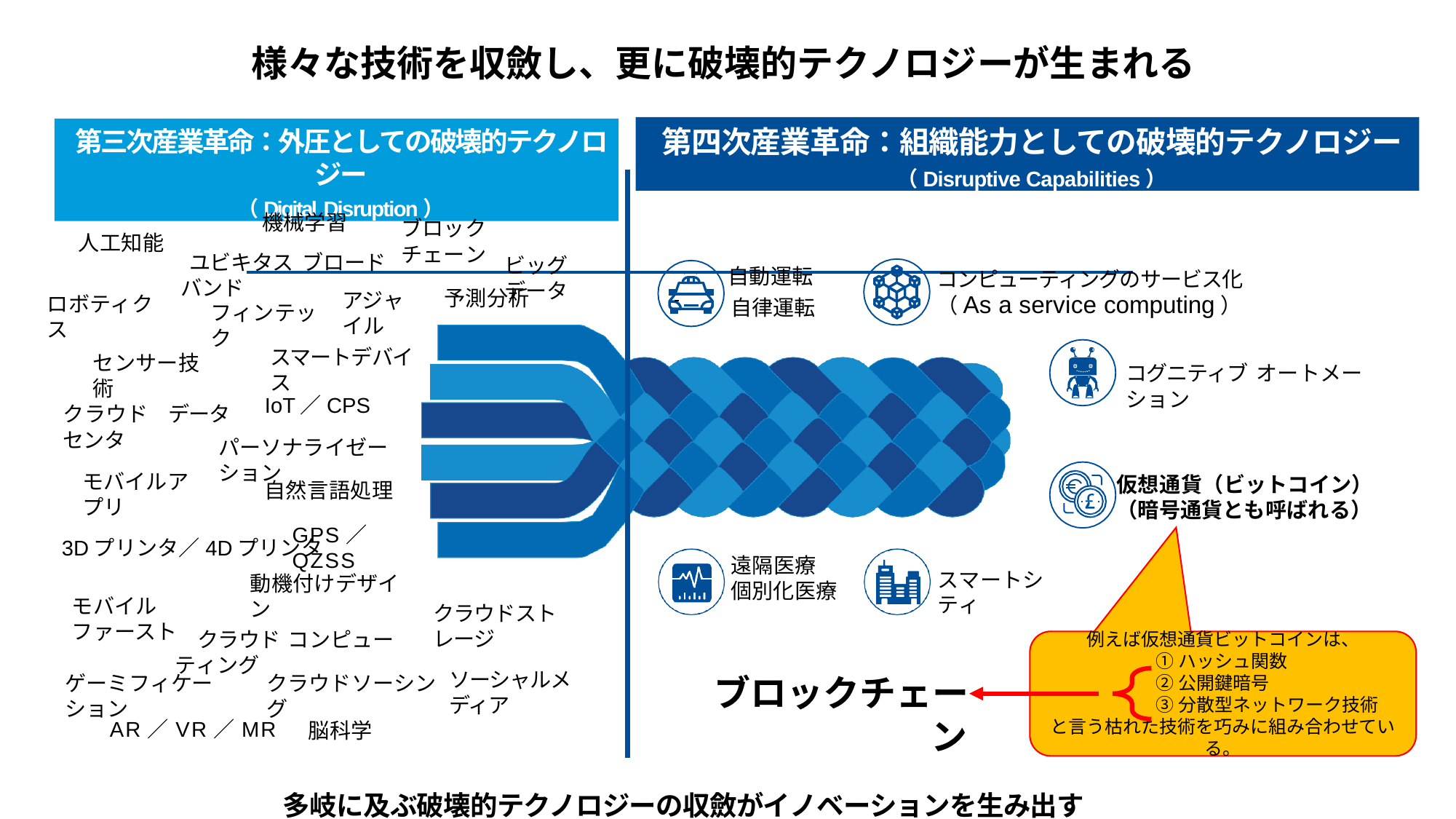

様々な技術を収斂し、更に破壊的テクノロジーが生まれる
第四次産業革命：組織能力としての破壊的テクノロジー
（Disruptive Capabilities）
第三次産業革命：外圧としての破壊的テクノロジー
（Digital Disruption）

機械学習
ブロックチェーン
人工知能
ユビキタス  ブロードバンド
ビッグデータ

自動運転

コンピューティングのサービス化

（As a service computing）

予測分析

アジャイル
ロボティクス

自律運転

フィンテック

スマートデバイス

センサー技術

コグニティブ  オートメーション

IoT／CPS

クラウド　データセンタ
パーソナライゼーション

仮想通貨（ビットコイン）
（暗号通貨とも呼ばれる）
モバイルアプリ

自然言語処理

GPS／QZSS
3Dプリンタ／4Dプリンタ
遠隔医療
個別化医療
スマートシティ
動機付けデザイン
モバイルファースト
クラウドストレージ
クラウド  コンピューティング
例えば仮想通貨ビットコインは、
	①ハッシュ関数
	②公開鍵暗号
	③分散型ネットワーク技術
と言う枯れた技術を巧みに組み合わせている。
ブロックチェーン
ソーシャルメディア

ゲーミフィケーション
クラウドソーシング
AR／VR／MR
脳科学
多岐に及ぶ破壊的テクノロジーの収斂がイノベーションを生み出す時代に~